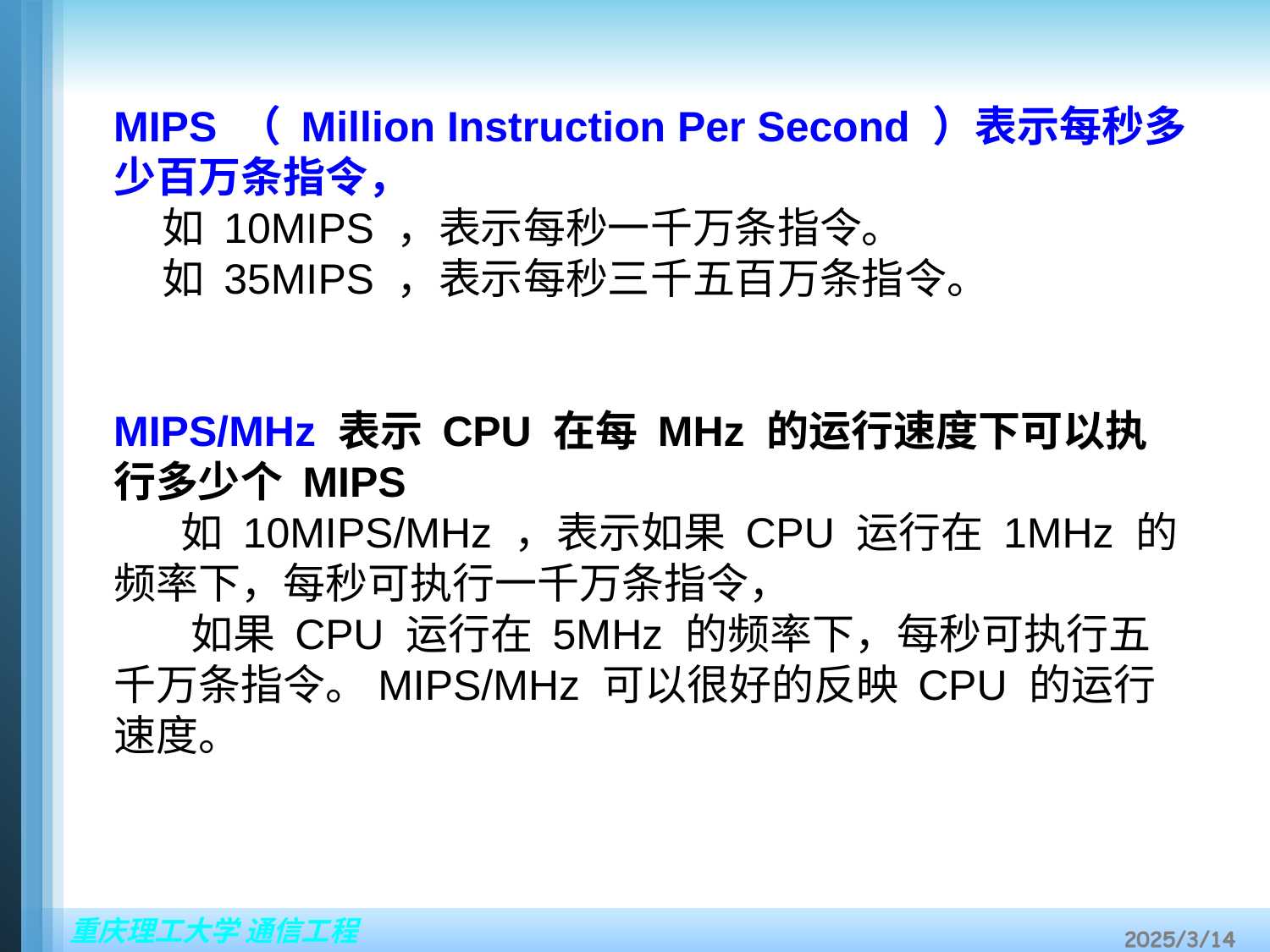

MIPS （ Million Instruction Per Second ）表示每秒多少百万条指令，
    如 10MIPS ，表示每秒一千万条指令。
    如 35MIPS ，表示每秒三千五百万条指令。

MIPS/MHz 表示 CPU 在每 MHz 的运行速度下可以执行多少个 MIPS
      如 10MIPS/MHz ，表示如果 CPU 运行在 1MHz 的频率下，每秒可执行一千万条指令，
       如果 CPU 运行在 5MHz 的频率下，每秒可执行五千万条指令。MIPS/MHz 可以很好的反映 CPU 的运行速度。

2025/3/14 Friday